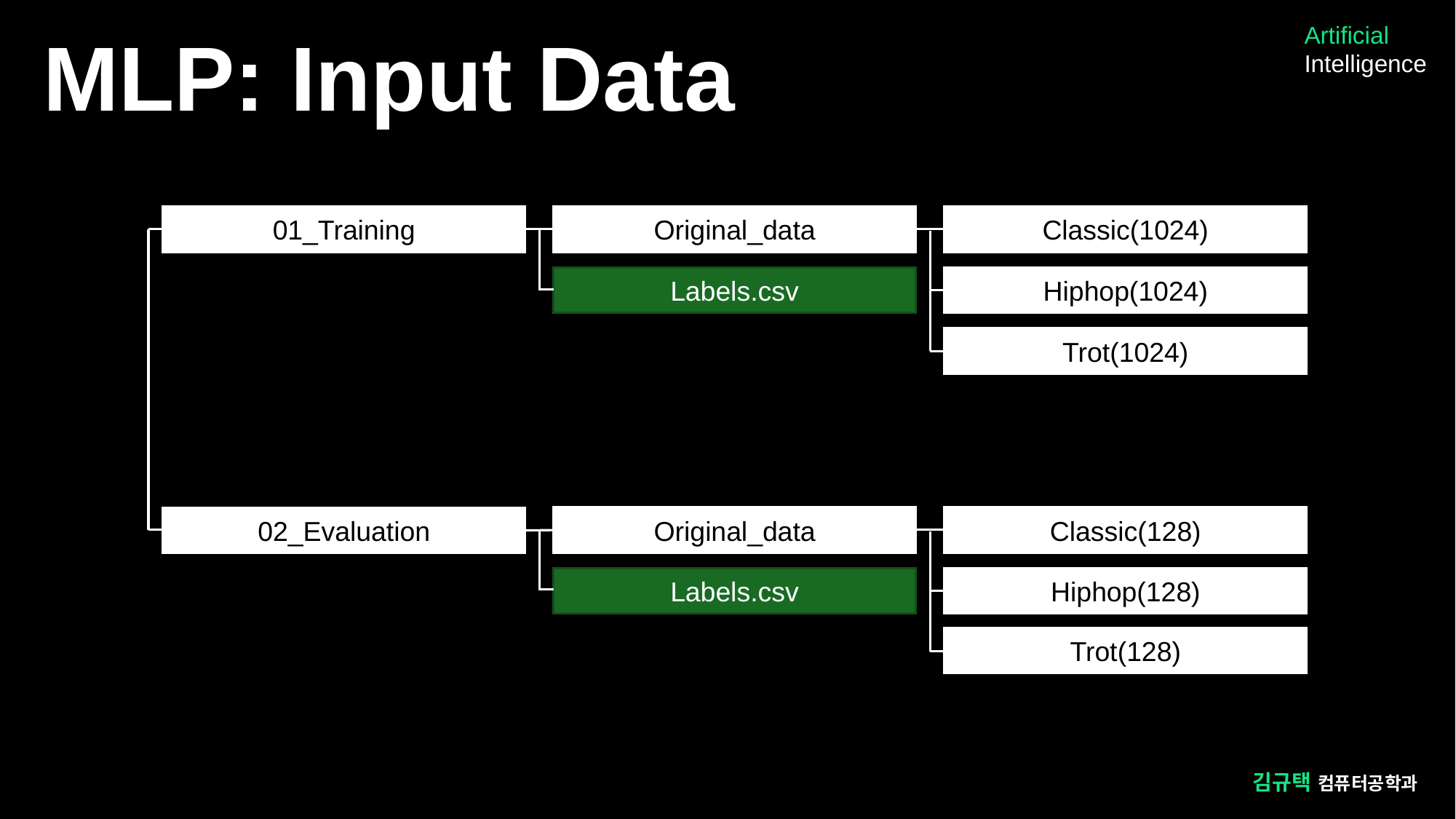

Artificial
Intelligence
MLP: Input Data
Original_data
Classic(1024)
01_Training
Labels.csv
Hiphop(1024)
Trot(1024)
Original_data
Classic(128)
02_Evaluation
Labels.csv
Hiphop(128)
Trot(128)
김규택 컴퓨터공학과